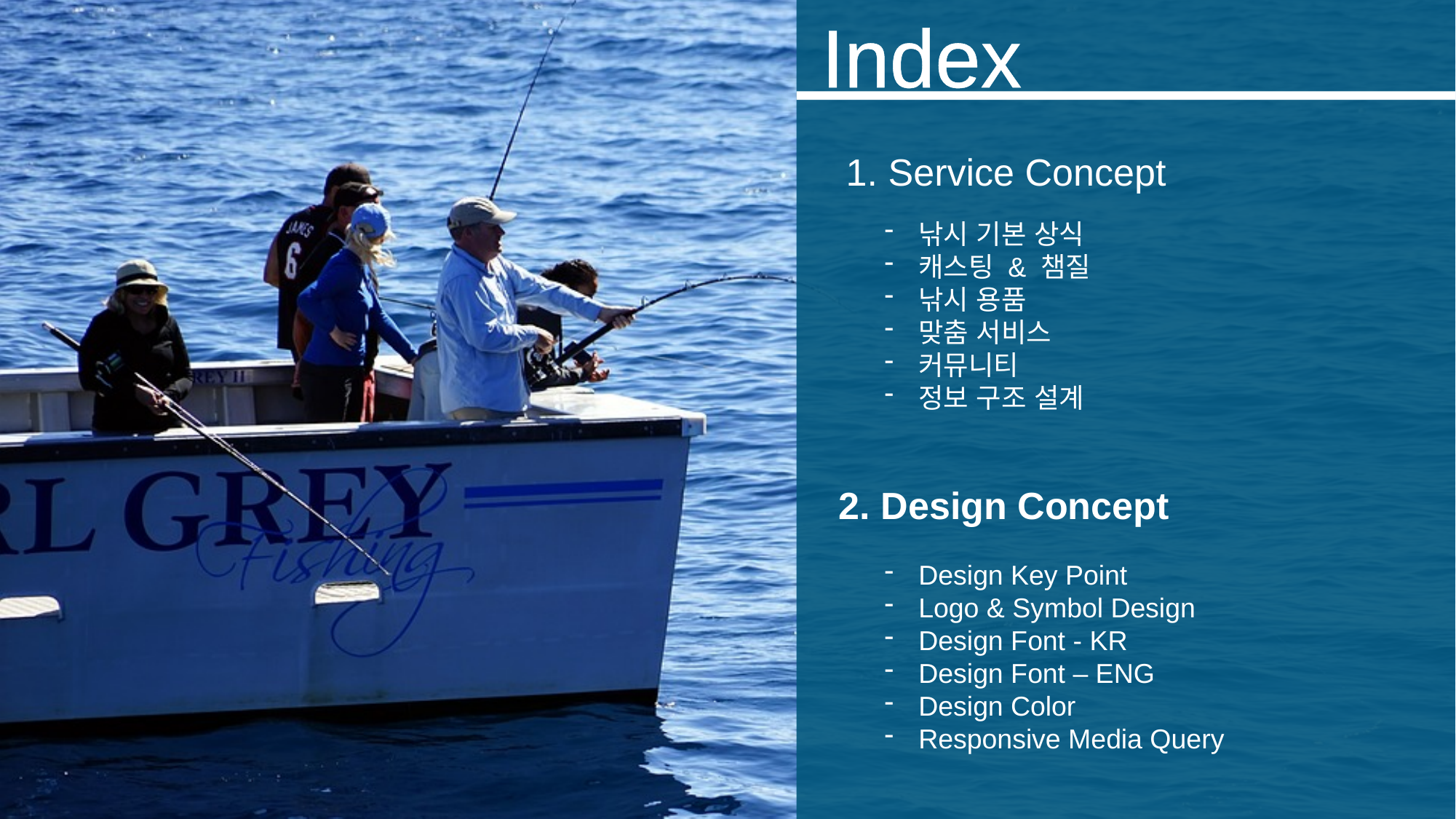

Index

1. Service Concept
낚시 기본 상식
캐스팅 & 챔질
낚시 용품
맞춤 서비스
커뮤니티
정보 구조 설계

2. Design Concept
Design Key Point
Logo & Symbol Design
Design Font - KR
Design Font – ENG
Design Color
Responsive Media Query